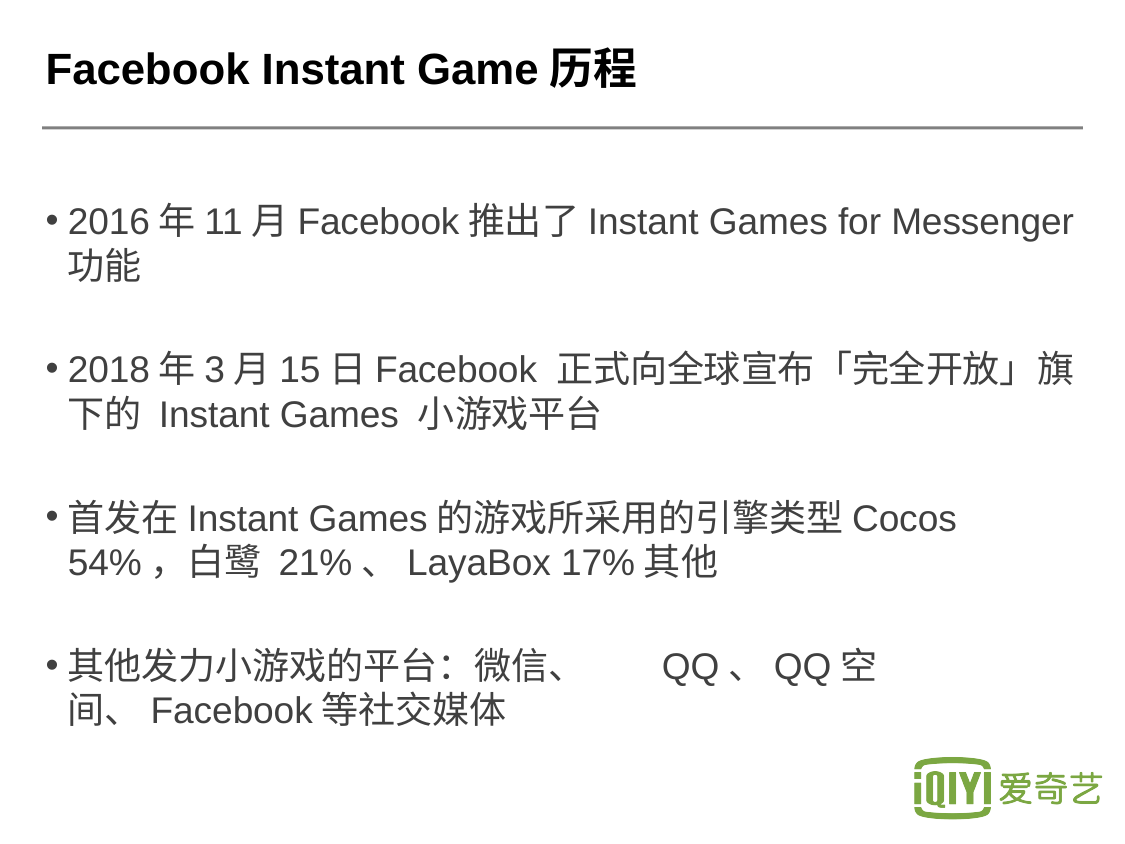

# Facebook Instant Game历程

2016年11月Facebook推出了Instant Games for Messenger功能

2018年3月15日Facebook 正式向全球宣布「完全开放」旗下的 Instant Games 小游戏平台

首发在Instant Games的游戏所采用的引擎类型Cocos 54%，白鹭 21%、LayaBox 17%其他

其他发力小游戏的平台：微信、	QQ、QQ空间、Facebook等社交媒体